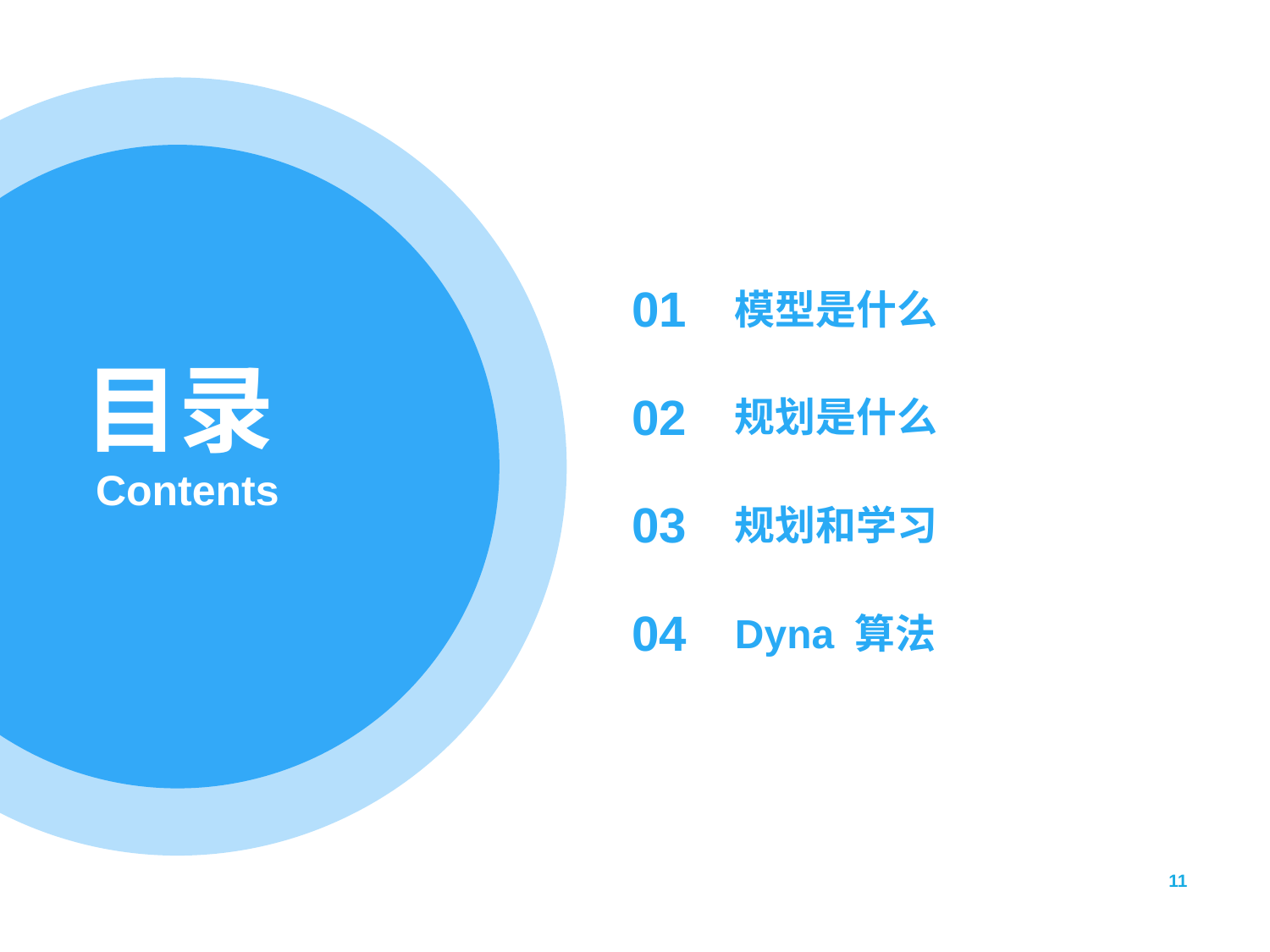

01
模型是什么
02
规划是什么
03
规划和学习
04
Dyna 算法
11